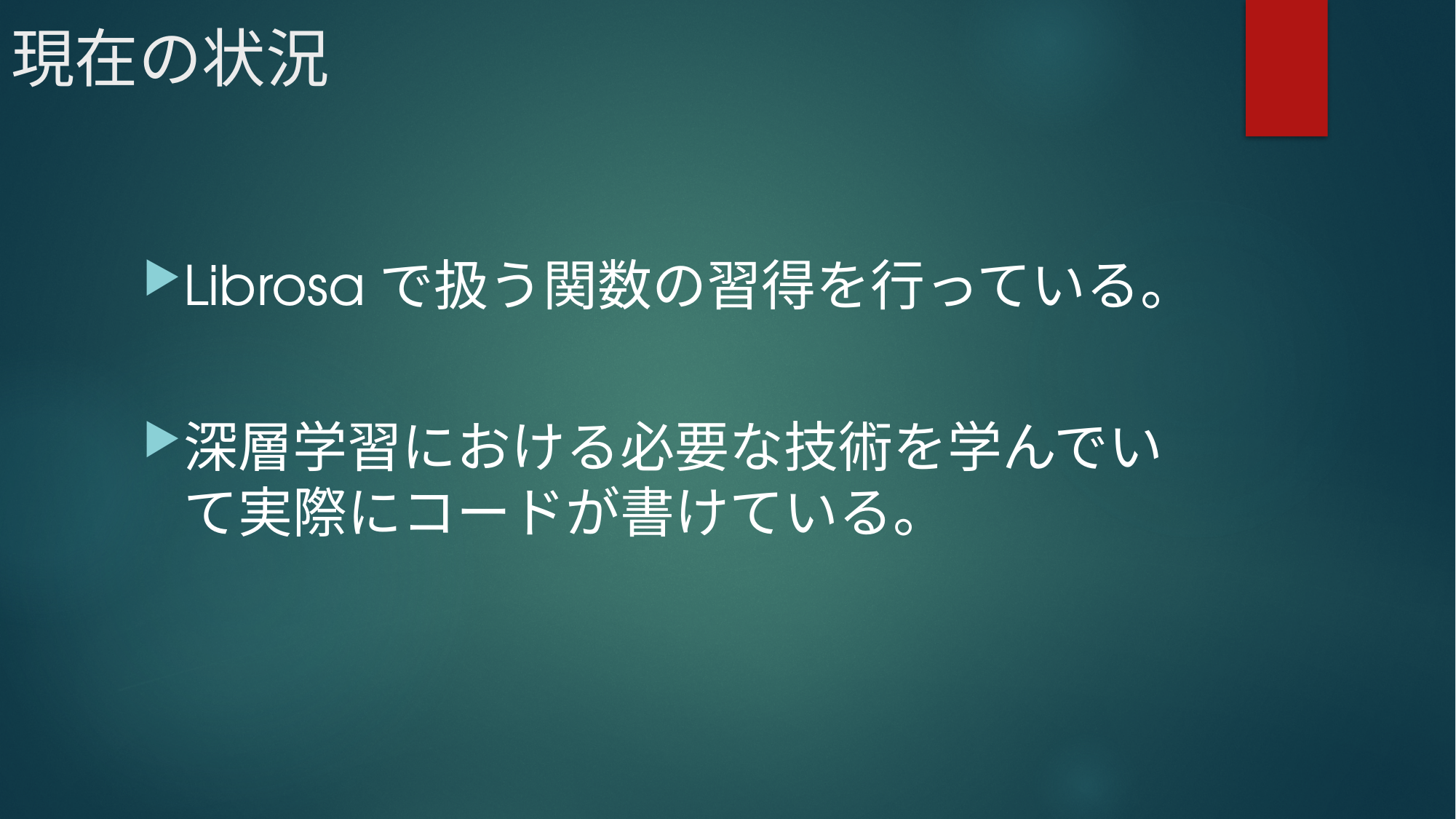

# 現在の状況
Librosaで扱う関数の習得を行っている。

深層学習における必要な技術を学んでいて実際にコードが書けている。